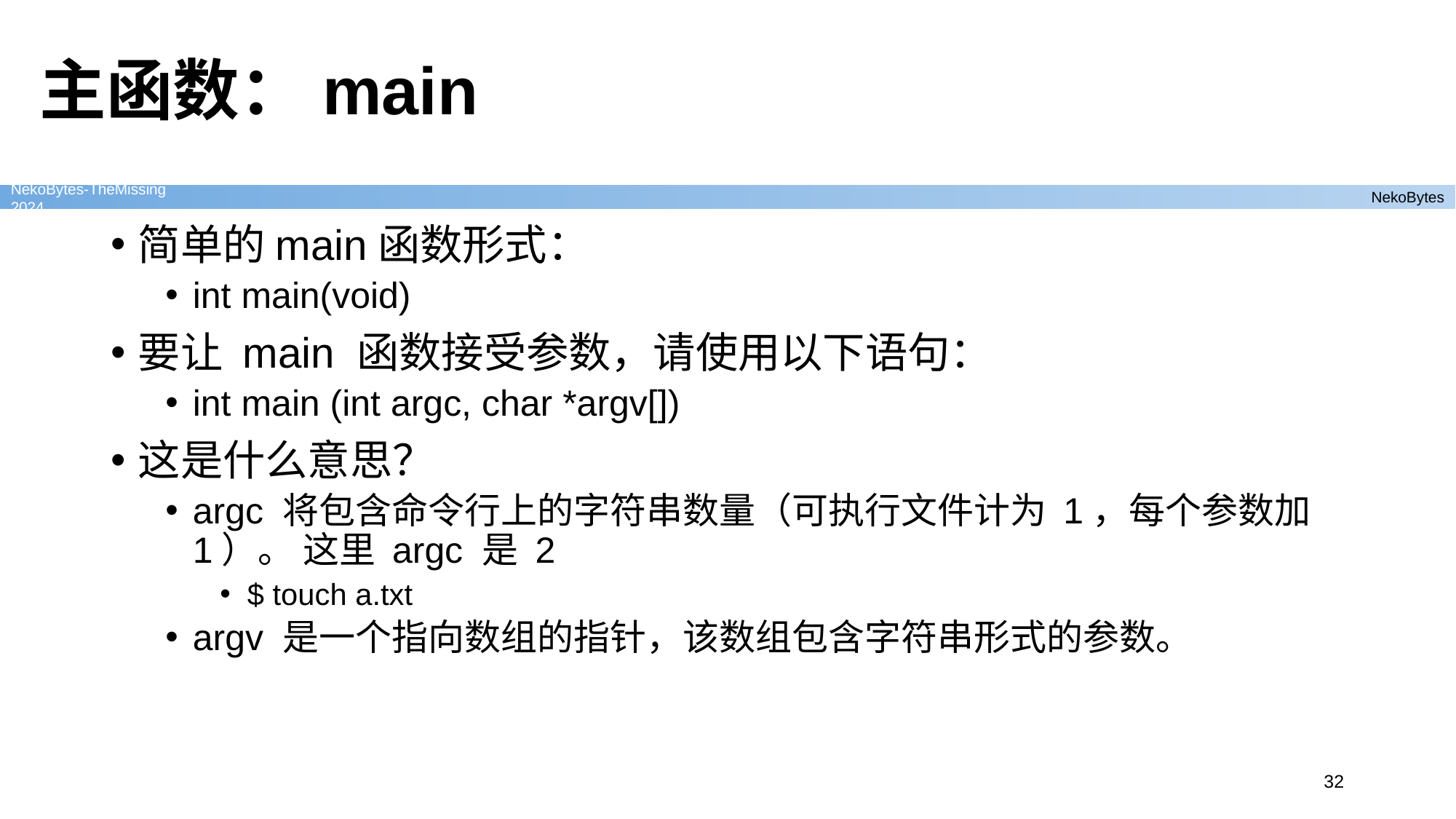

# 主函数：main
简单的main函数形式：
int main(void)
要让 main 函数接受参数，请使用以下语句：
int main (int argc, char *argv[])
这是什么意思？
argc 将包含命令行上的字符串数量（可执行文件计为 1，每个参数加 1）。 这里 argc 是 2
$ touch a.txt
argv 是一个指向数组的指针，该数组包含字符串形式的参数。
32